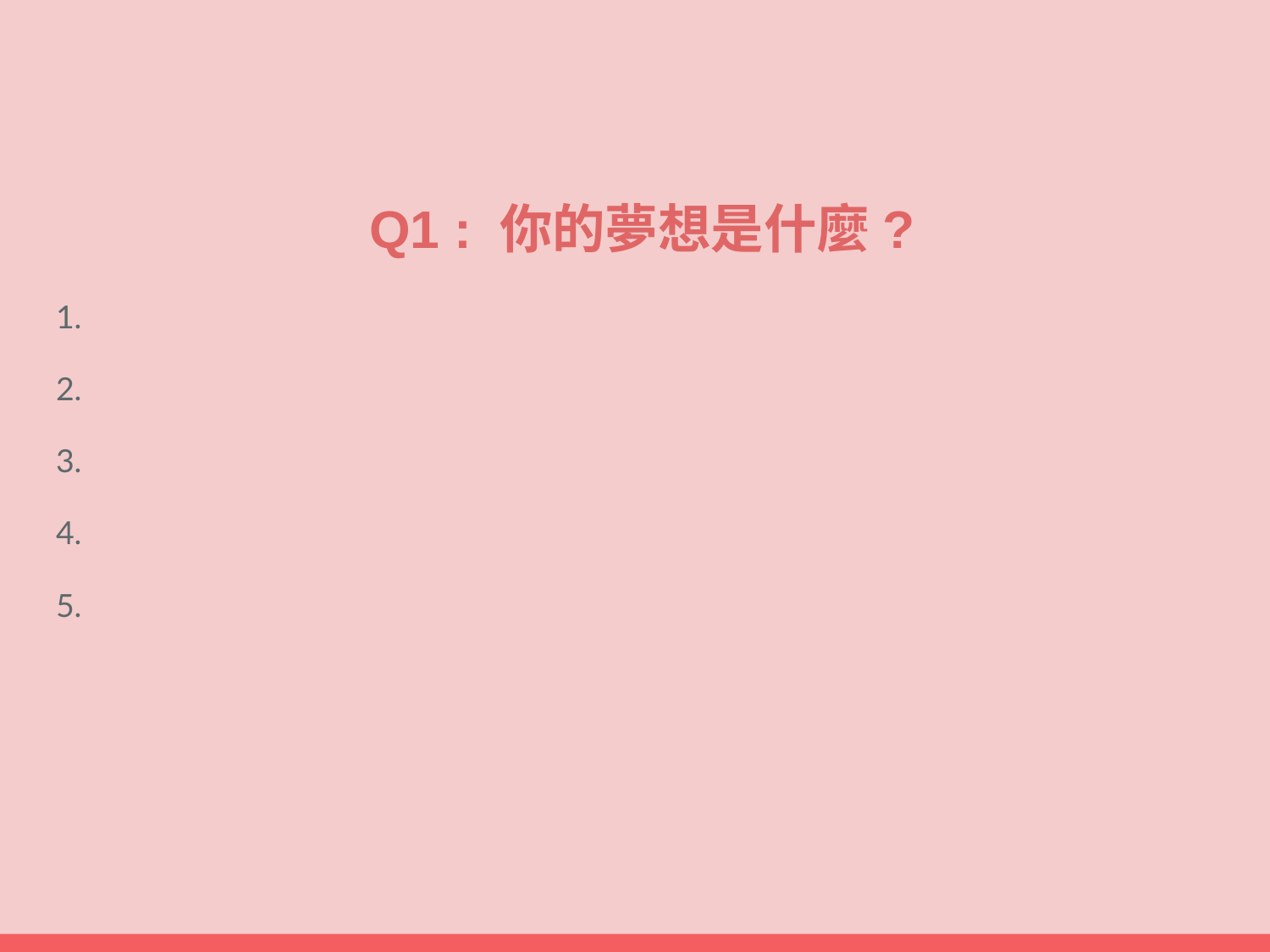

# Q1 : 你的夢想是什麼?
1.
2.
3.
4.
5.